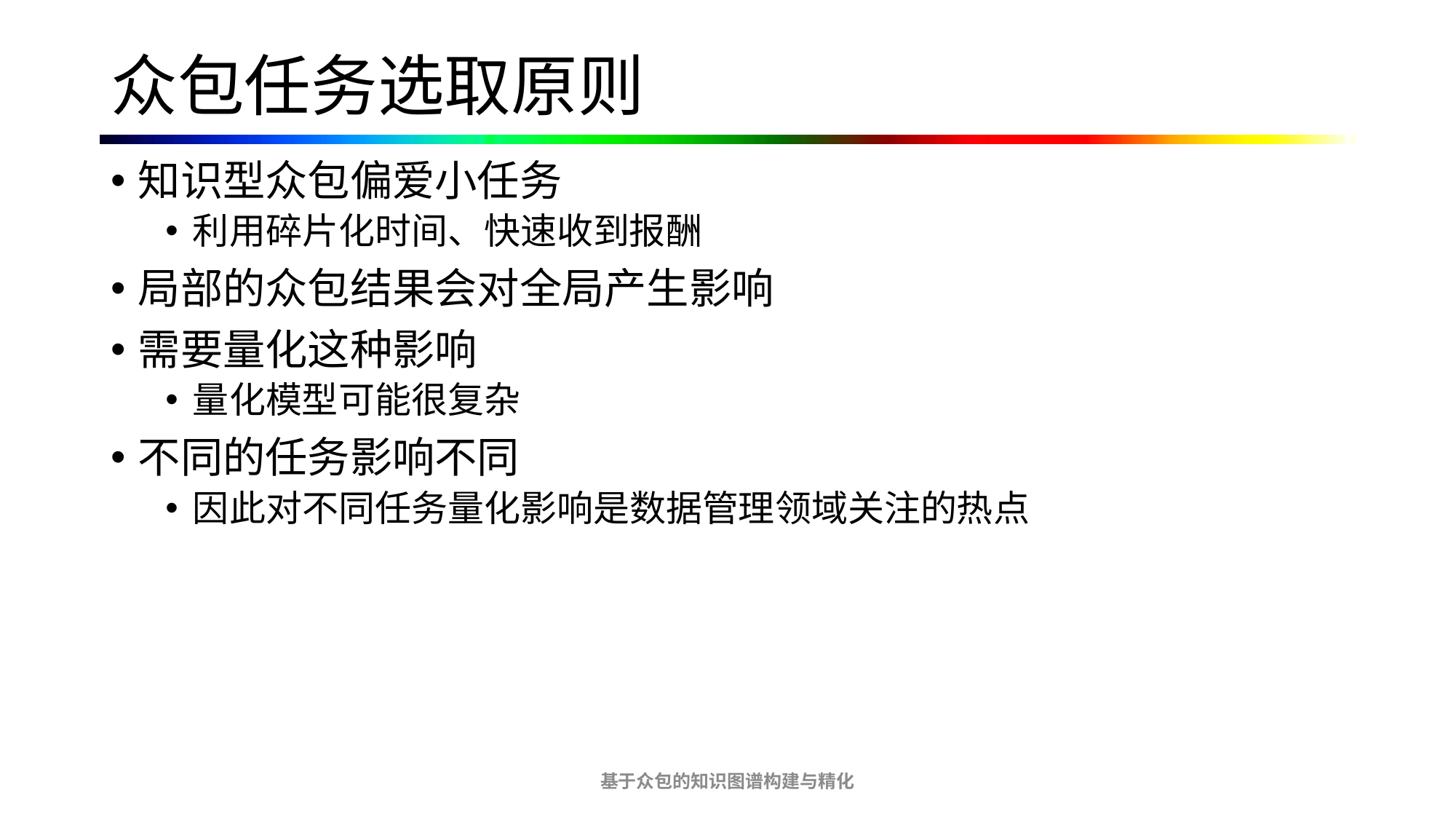

# 众包任务选取原则
知识型众包偏爱小任务
利用碎片化时间、快速收到报酬
局部的众包结果会对全局产生影响
需要量化这种影响
量化模型可能很复杂
不同的任务影响不同
因此对不同任务量化影响是数据管理领域关注的热点

基于众包的知识图谱构建与精化
21